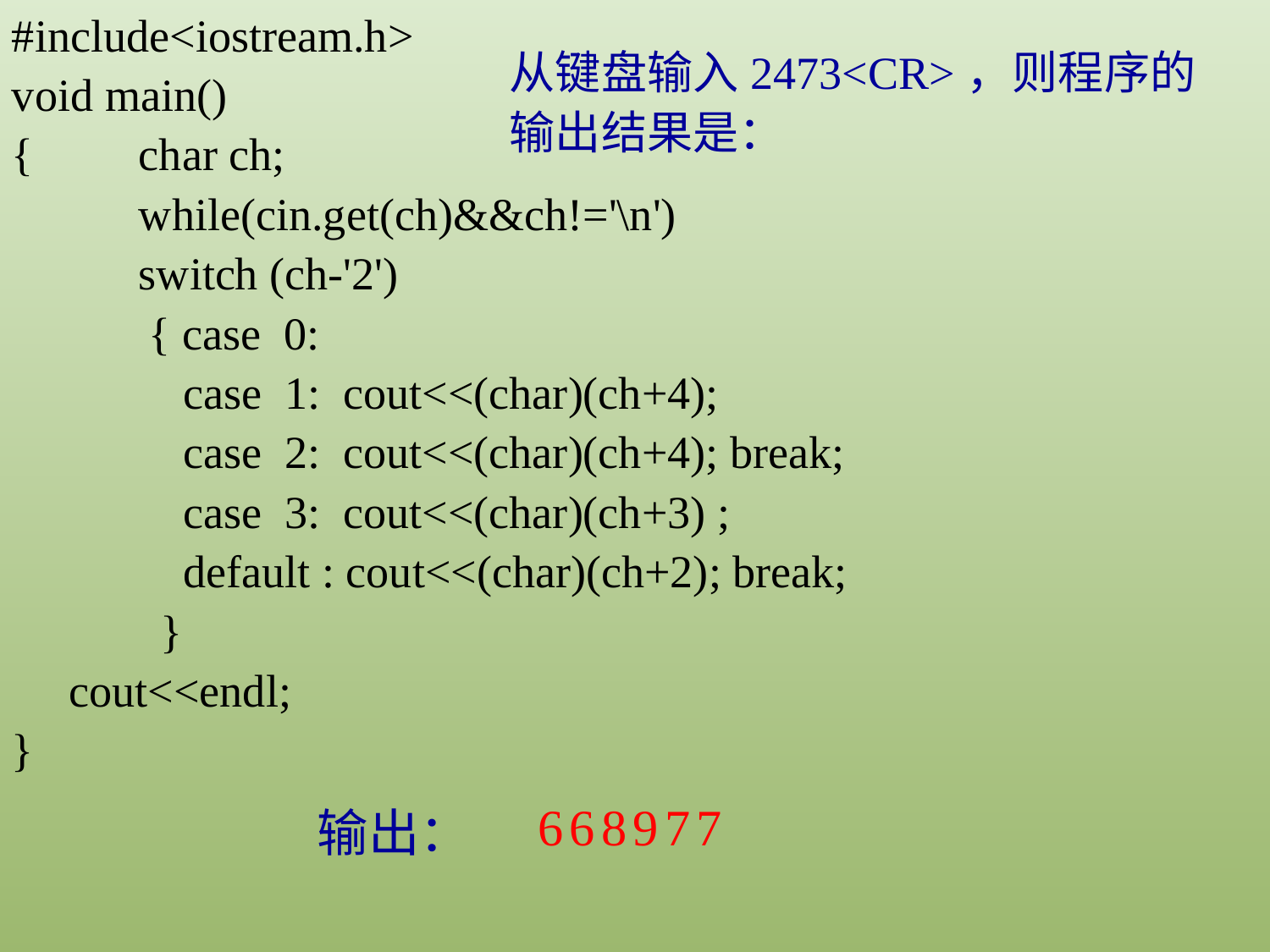

#include<iostream.h>
void main()
{	char ch;
	while(cin.get(ch)&&ch!='\n')
	switch (ch-'2')
            { case  0:
               case  1:  cout<<(char)(ch+4);
               case  2:  cout<<(char)(ch+4); break;
               case  3:  cout<<(char)(ch+3) ;
               default : cout<<(char)(ch+2); break;
             }
     cout<<endl;
}

从键盘输入2473<CR>，则程序的输出结果是：
输出：
6
6
8
9
7
7
125